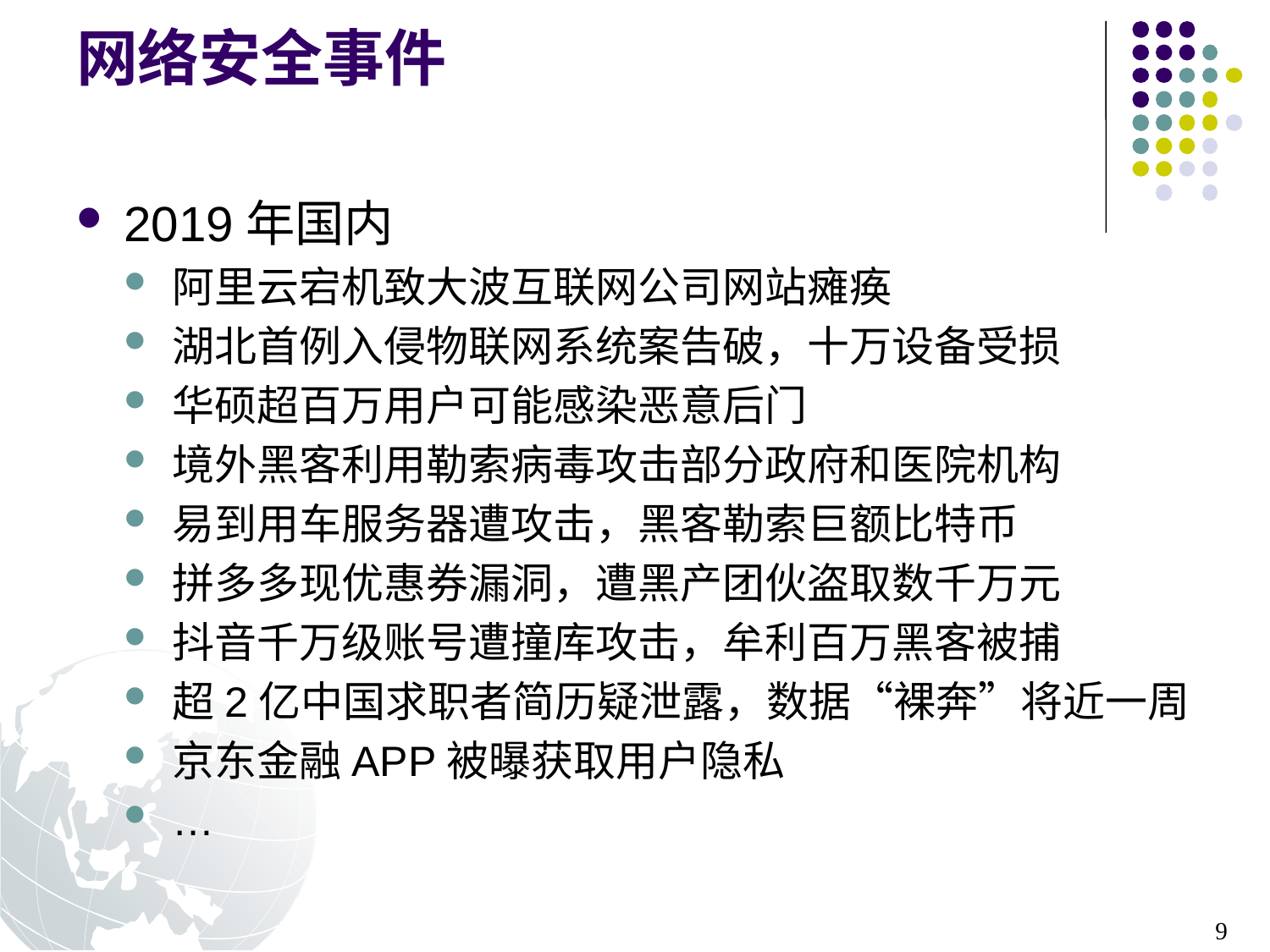

# 网络安全事件
2019年国内
阿里云宕机致大波互联网公司网站瘫痪
湖北首例入侵物联网系统案告破，十万设备受损
华硕超百万用户可能感染恶意后门
境外黑客利用勒索病毒攻击部分政府和医院机构
易到用车服务器遭攻击，黑客勒索巨额比特币
拼多多现优惠券漏洞，遭黑产团伙盗取数千万元
抖音千万级账号遭撞库攻击，牟利百万黑客被捕
超2亿中国求职者简历疑泄露，数据“裸奔”将近一周
京东金融APP被曝获取用户隐私
…